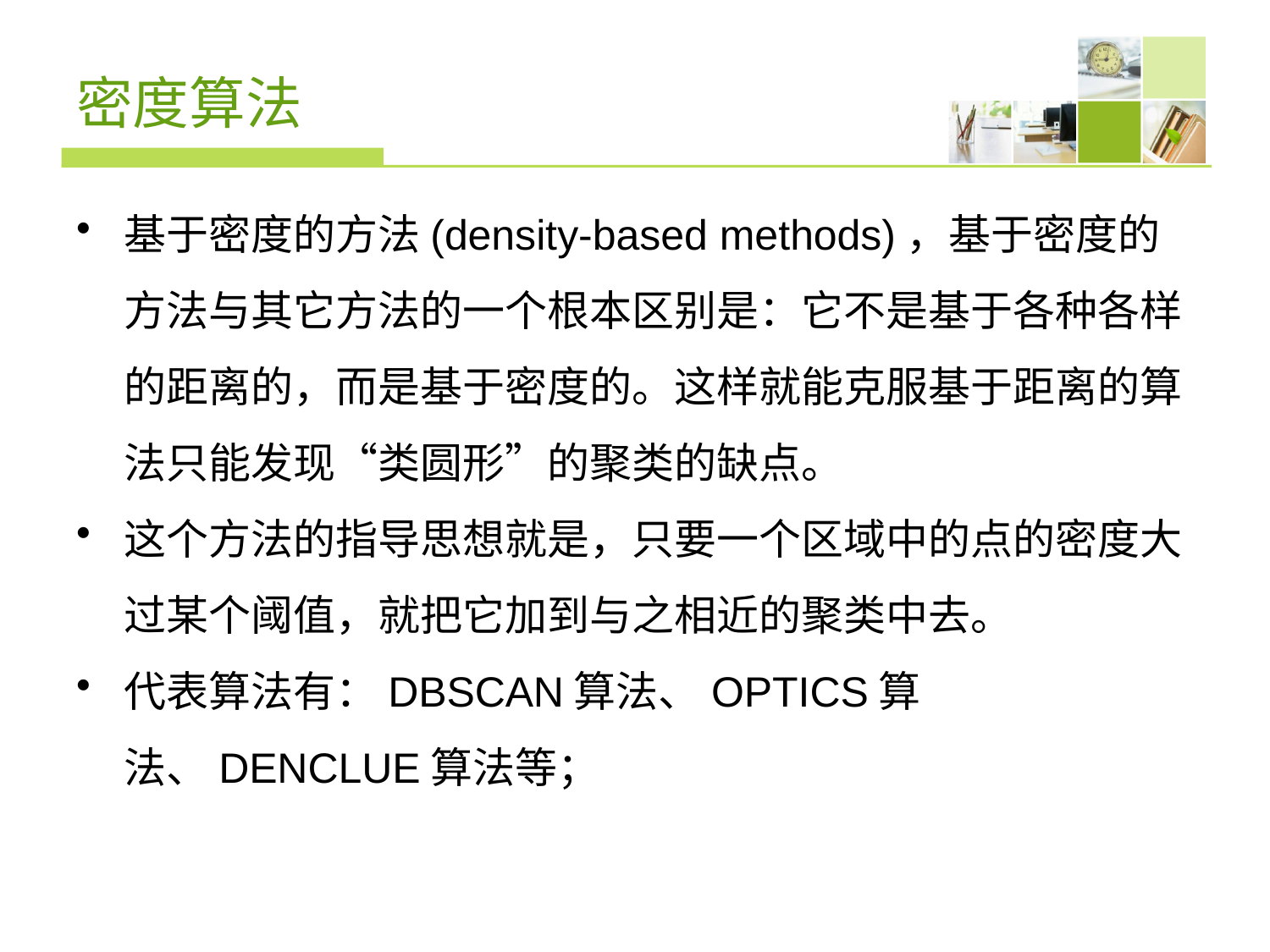

# 密度算法
基于密度的方法(density-based methods)，基于密度的方法与其它方法的一个根本区别是：它不是基于各种各样的距离的，而是基于密度的。这样就能克服基于距离的算法只能发现“类圆形”的聚类的缺点。
这个方法的指导思想就是，只要一个区域中的点的密度大过某个阈值，就把它加到与之相近的聚类中去。
代表算法有：DBSCAN算法、OPTICS算法、DENCLUE算法等；